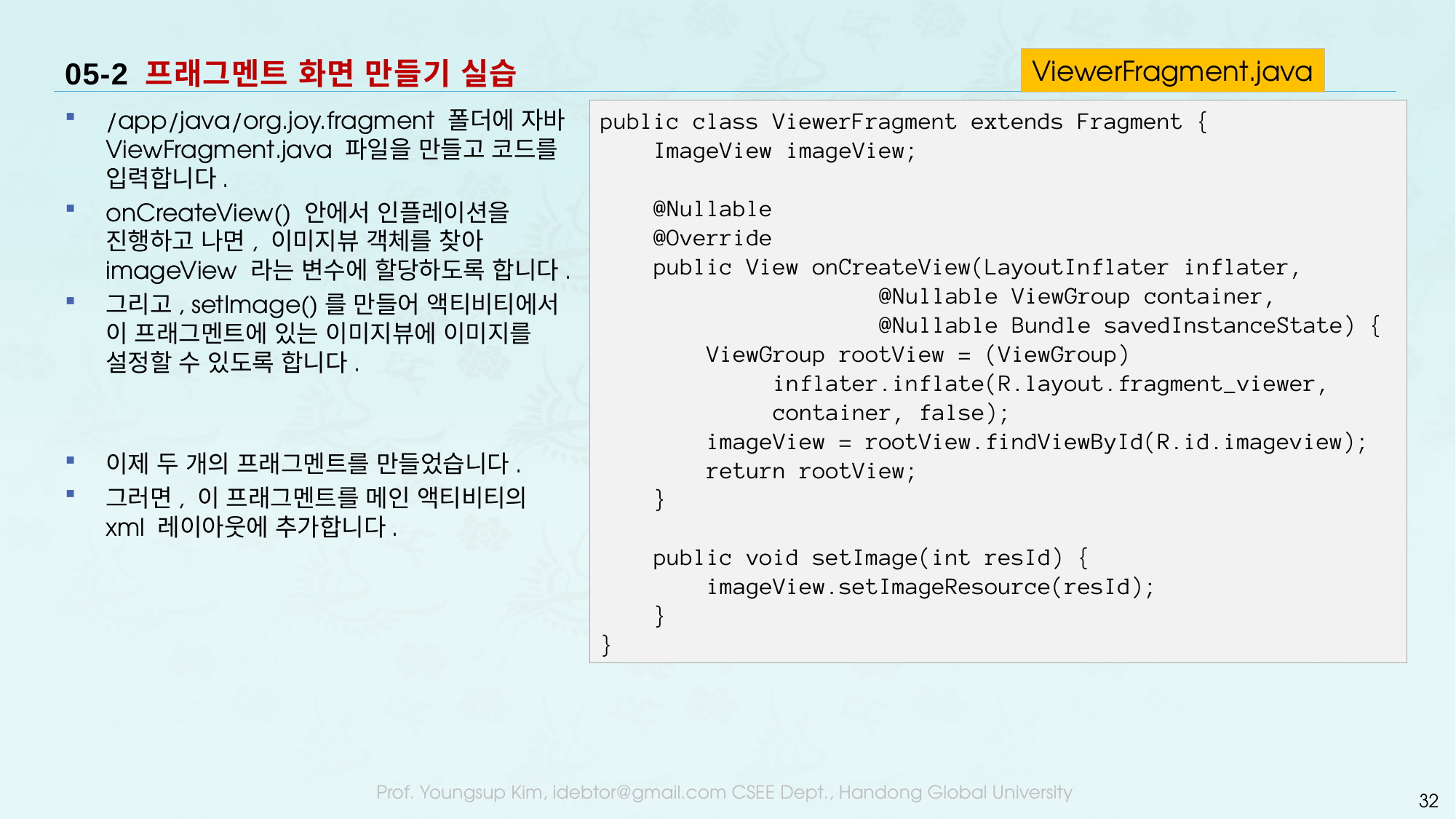

# 05-2 프래그멘트 화면 만들기 실습
ViewerFragment.java
/app/java/org.joy.fragment 폴더에 자바 ViewFragment.java 파일을 만들고 코드를 입력합니다.
onCreateView() 안에서 인플레이션을 진행하고 나면, 이미지뷰 객체를 찾아 imageView 라는 변수에 할당하도록 합니다.
그리고, setImage()를 만들어 액티비티에서 이 프래그멘트에 있는 이미지뷰에 이미지를 설정할 수 있도록 합니다.

이제 두 개의 프래그멘트를 만들었습니다.
그러면, 이 프래그멘트를 메인 액티비티의 xml 레이아웃에 추가합니다.

public class ViewerFragment extends Fragment {
    ImageView imageView;

    @Nullable
    @Override
    public View onCreateView(LayoutInflater inflater,
                     @Nullable ViewGroup container,
                     @Nullable Bundle savedInstanceState) {
        ViewGroup rootView = (ViewGroup)
             inflater.inflate(R.layout.fragment_viewer,
             container, false);
        imageView = rootView.findViewById(R.id.imageview);
        return rootView;
    }

    public void setImage(int resId) {
        imageView.setImageResource(resId);
    }
}
32